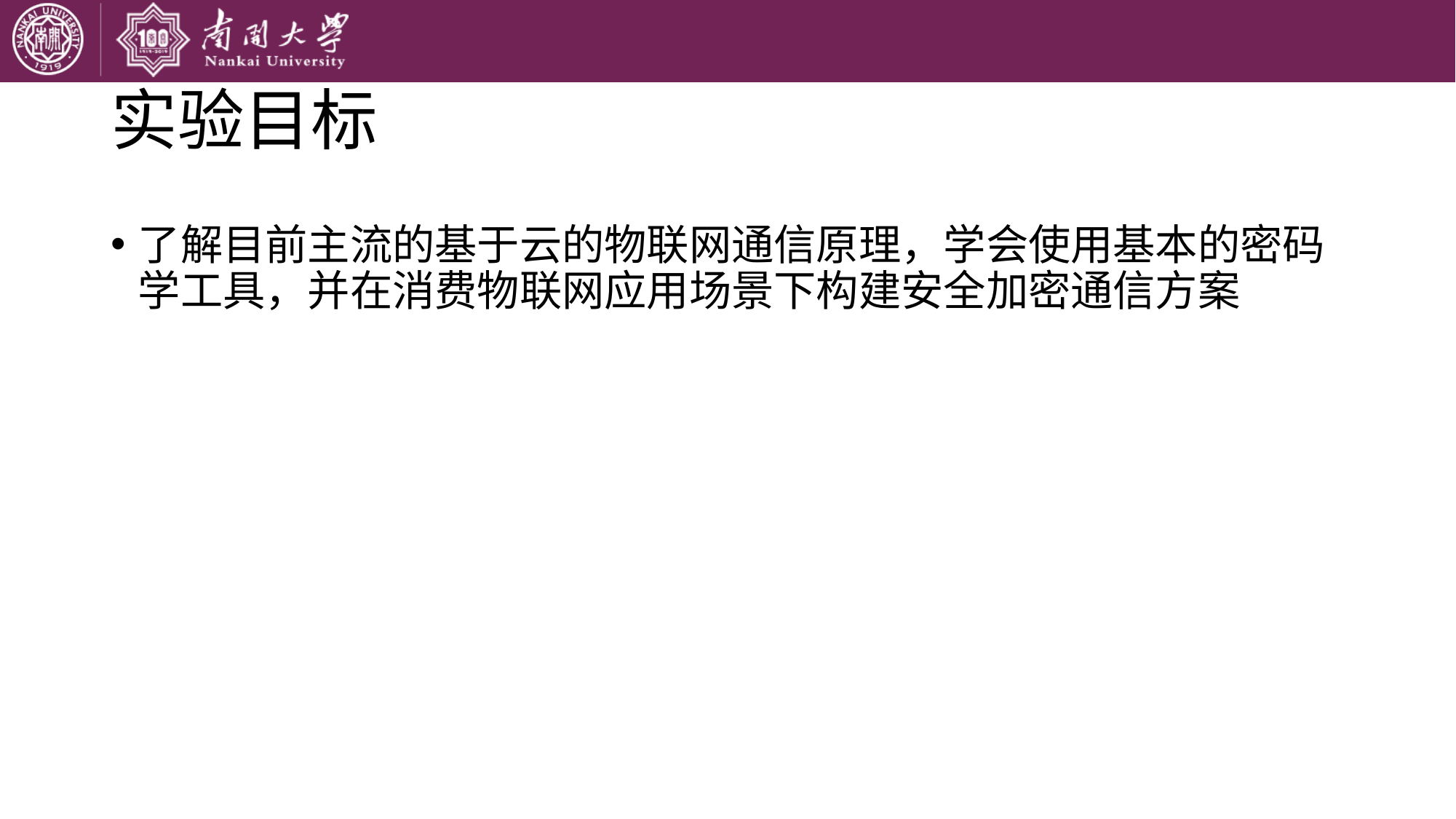

# 实验目标
了解目前主流的基于云的物联网通信原理，学会使用基本的密码学工具，并在消费物联网应用场景下构建安全加密通信方案